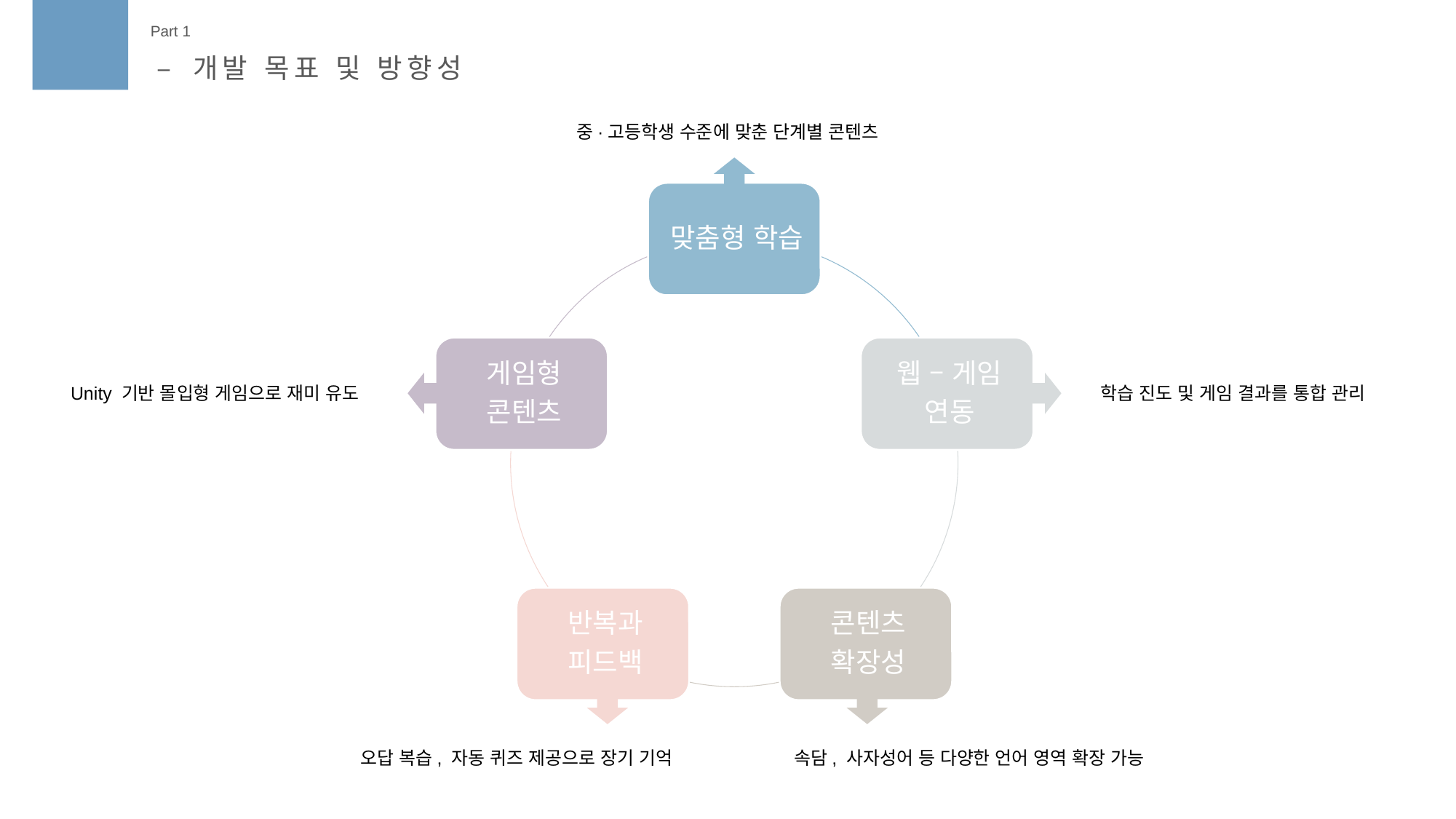

Part 1
– 개발 목표 및 방향성
중·고등학생 수준에 맞춘 단계별 콘텐츠

맞춤형 학습
웹 – 게임
연동
콘텐츠
확장성
반복과
피드백
게임형
콘텐츠

Unity 기반 몰입형 게임으로 재미 유도
학습 진도 및 게임 결과를 통합 관리

속담, 사자성어 등 다양한 언어 영역 확장 가능
오답 복습, 자동 퀴즈 제공으로 장기 기억